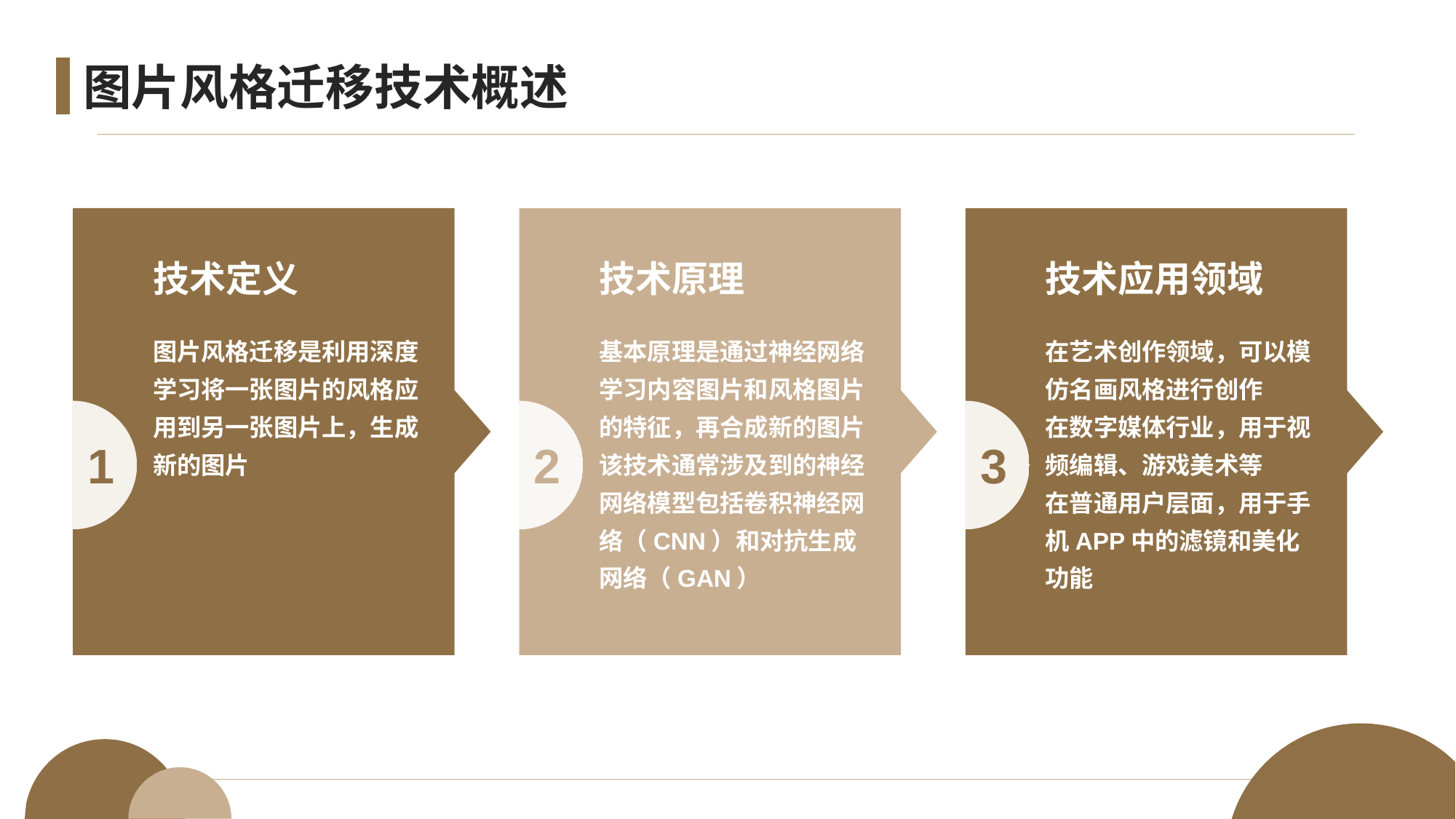

# 图片风格迁移技术概述

技术定义

图片风格迁移是利用深度学习将一张图片的风格应用到另一张图片上，生成新的图片

技术原理

基本原理是通过神经网络学习内容图片和风格图片的特征，再合成新的图片
该技术通常涉及到的神经网络模型包括卷积神经网络（CNN）和对抗生成网络（GAN）

技术应用领域

在艺术创作领域，可以模仿名画风格进行创作
在数字媒体行业，用于视频编辑、游戏美术等
在普通用户层面，用于手机APP中的滤镜和美化功能

1
2
3